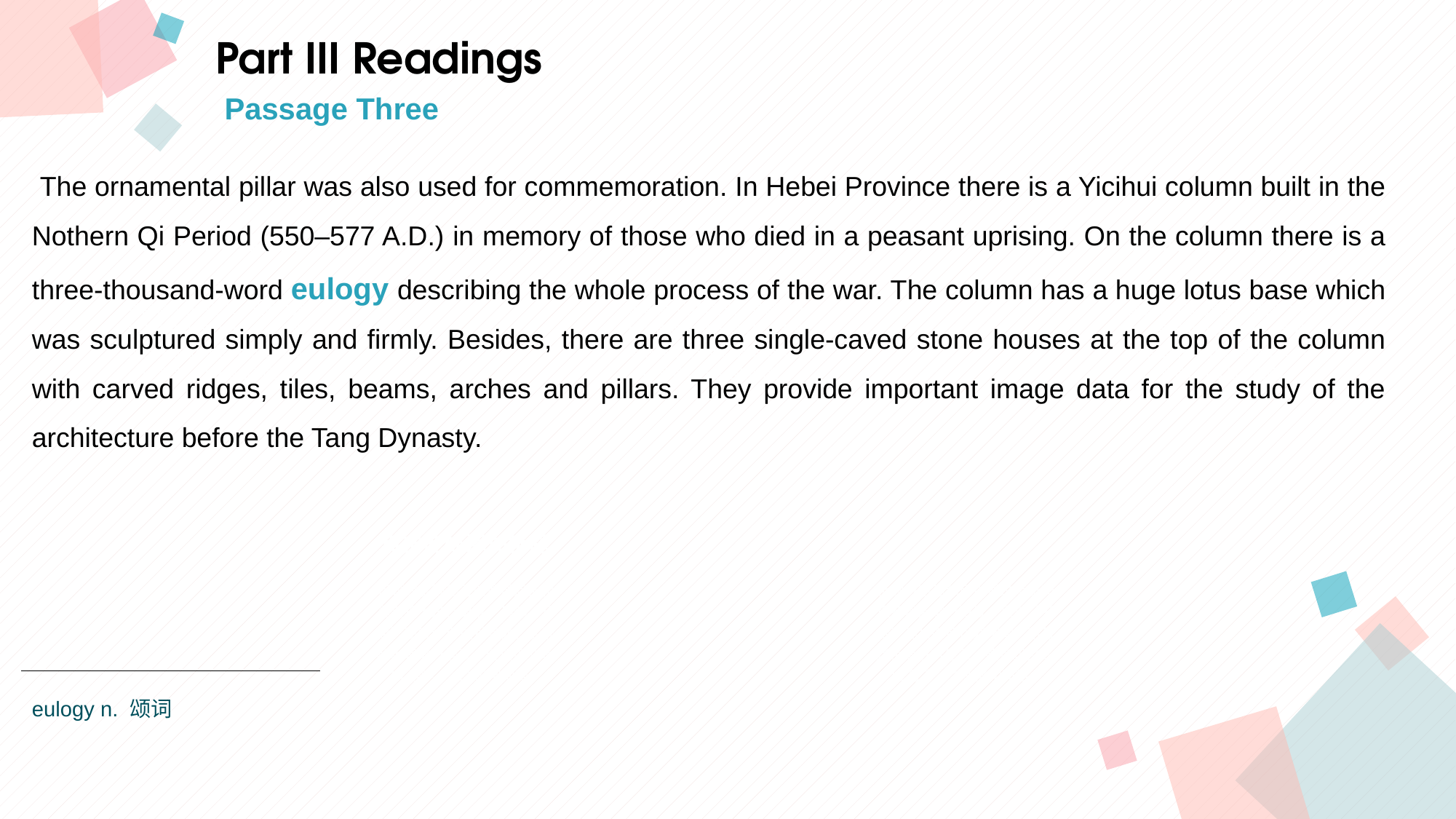

Part III Readings
Passage Three

 The ornamental pillar was also used for commemoration. In Hebei Province there is a Yicihui column built in the Nothern Qi Period (550–577 A.D.) in memory of those who died in a peasant uprising. On the column there is a three-thousand-word eulogy describing the whole process of the war. The column has a huge lotus base which was sculptured simply and firmly. Besides, there are three single-caved stone houses at the top of the column with carved ridges, tiles, beams, arches and pillars. They provide important image data for the study of the architecture before the Tang Dynasty.
点击此处添加标题
点击此处添加标题
标题数字等都可以通过点击和重新输入进行更改，顶部“开始”面板中可以对字体、字号、颜色等进行修改。建议正文8-14号字，1.3倍字间距。
标题数字等都可以通过点击和重新输入进行更改，顶部“开始”面板中可以对字体、字号、颜色等进行修改。建议正文8-14号字，1.3倍字间距。
标题数字等都可以通过点击和重新输入进行更改，顶部“开始”面板中可以对字体、字号、颜色等进行修改。建议正文8-14号字，1.3倍字间距。
点击此处添加标题
标题数字等都可以通过点击和重新输入进行更改，顶部“开始”面板中可以对字体、字号、颜色等进行修改。建议正文8-14号字，1.3倍字间距。
标题数字等都可以通过点击和重新输入进行更改，顶部“开始”面板中可以对字体、字号、颜色等进行修改。建议正文8-14号字，1.3倍字间距。
eulogy n. 颂词